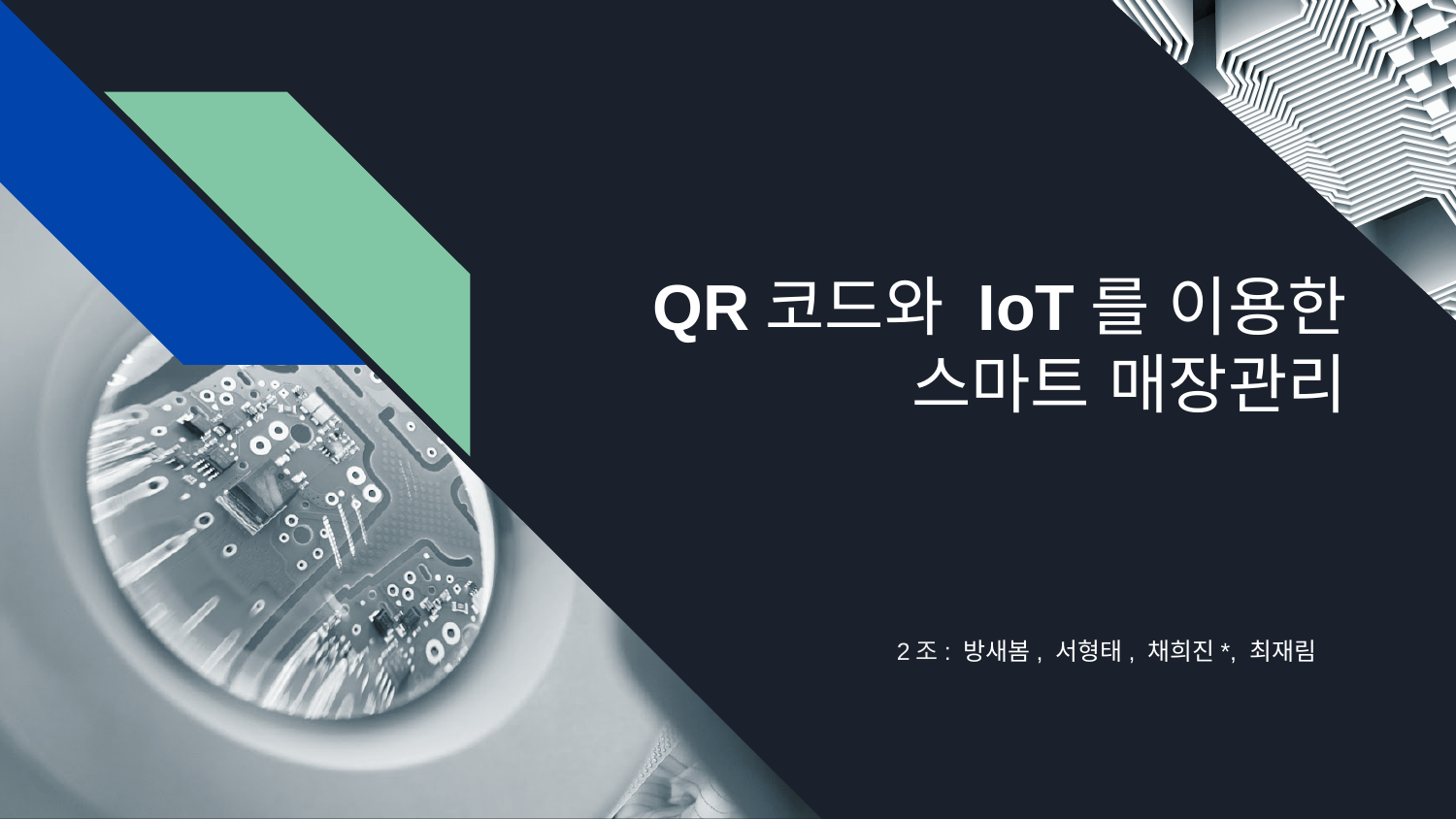

# QR코드와 IoT를 이용한 스마트 매장관리
2조: 방새봄, 서형태, 채희진*, 최재림